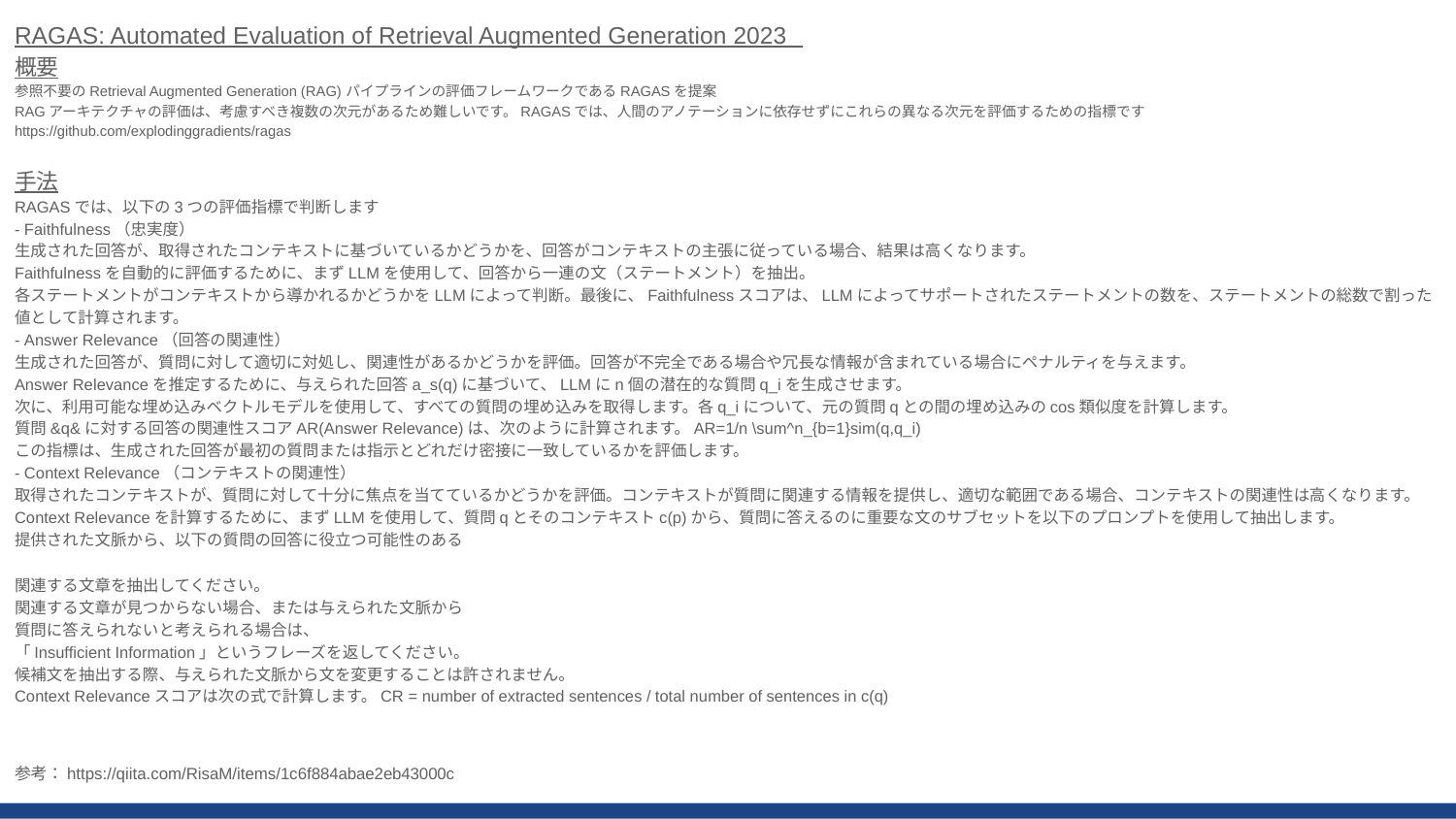

RAGAS: Automated Evaluation of Retrieval Augmented Generation 2023
概要
参照不要のRetrieval Augmented Generation (RAG)パイプラインの評価フレームワークであるRAGASを提案
RAGアーキテクチャの評価は、考慮すべき複数の次元があるため難しいです。RAGASでは、人間のアノテーションに依存せずにこれらの異なる次元を評価するための指標です
https://github.com/explodinggradients/ragas
手法
RAGASでは、以下の3つの評価指標で判断します
- Faithfulness（忠実度）
生成された回答が、取得されたコンテキストに基づいているかどうかを、回答がコンテキストの主張に従っている場合、結果は高くなります。
Faithfulnessを自動的に評価するために、まずLLMを使用して、回答から一連の文（ステートメント）を抽出。
各ステートメントがコンテキストから導かれるかどうかをLLMによって判断。最後に、Faithfulnessスコアは、LLMによってサポートされたステートメントの数を、ステートメントの総数で割った値として計算されます。
- Answer Relevance（回答の関連性）
生成された回答が、質問に対して適切に対処し、関連性があるかどうかを評価。回答が不完全である場合や冗長な情報が含まれている場合にペナルティを与えます。
Answer Relevanceを推定するために、与えられた回答a_s(q)に基づいて、LLMにn個の潜在的な質問q_iを生成させます。
次に、利用可能な埋め込みベクトルモデルを使用して、すべての質問の埋め込みを取得します。各q_iについて、元の質問qとの間の埋め込みのcos類似度を計算します。
質問&q&に対する回答の関連性スコアAR(Answer Relevance)は、次のように計算されます。AR=1/n \sum^n_{b=1}sim(q,q_i)
この指標は、生成された回答が最初の質問または指示とどれだけ密接に一致しているかを評価します。
- Context Relevance（コンテキストの関連性）
取得されたコンテキストが、質問に対して十分に焦点を当てているかどうかを評価。コンテキストが質問に関連する情報を提供し、適切な範囲である場合、コンテキストの関連性は高くなります。
Context Relevanceを計算するために、まずLLMを使用して、質問qとそのコンテキストc(p)から、質問に答えるのに重要な文のサブセットを以下のプロンプトを使用して抽出します。
提供された文脈から、以下の質問の回答に役立つ可能性のある
関連する文章を抽出してください。
関連する文章が見つからない場合、または与えられた文脈から
質問に答えられないと考えられる場合は、
「Insufficient Information」というフレーズを返してください。
候補文を抽出する際、与えられた文脈から文を変更することは許されません。
Context Relevanceスコアは次の式で計算します。CR = number of extracted sentences / total number of sentences in c(q)
参考：https://qiita.com/RisaM/items/1c6f884abae2eb43000c